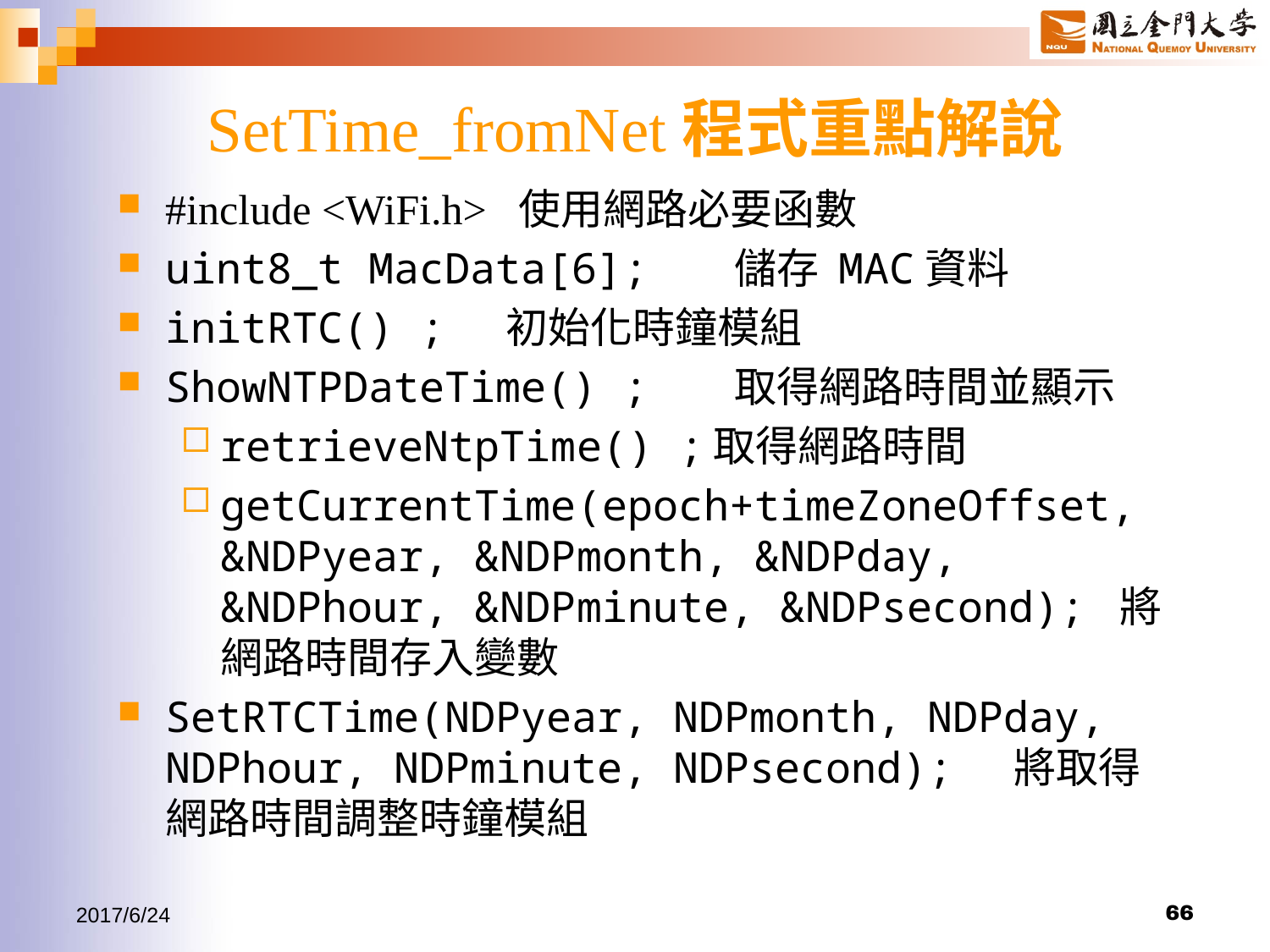

# SetTime_fromNet程式重點解說
#include <WiFi.h>  使用網路必要函數
uint8_t MacData[6];   儲存 MAC資料
initRTC() ;  初始化時鐘模組
ShowNTPDateTime() ;   取得網路時間並顯示
retrieveNtpTime() ;取得網路時間
getCurrentTime(epoch+timeZoneOffset, &NDPyear, &NDPmonth, &NDPday, &NDPhour, &NDPminute, &NDPsecond); 將網路時間存入變數
SetRTCTime(NDPyear, NDPmonth, NDPday, NDPhour, NDPminute, NDPsecond);  將取得網路時間調整時鐘模組

2017/6/24
66